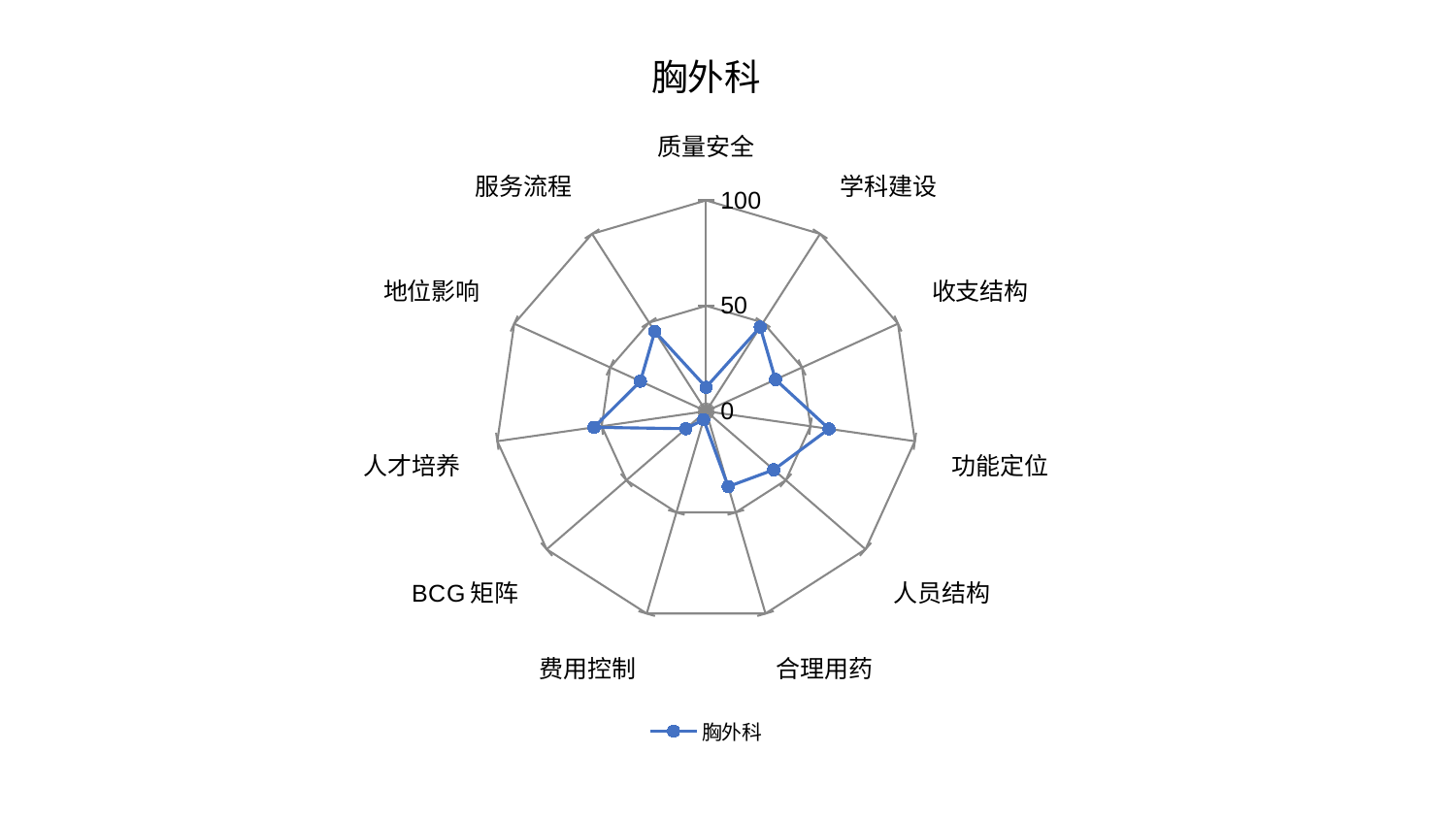

### Chart: 胸外科

| Category | 胸外科 |
|---|---|
| 质量安全 | 11.369520715796906 |
| 学科建设 | 47.46992757917114 |
| 收支结构 | 36.174240835968426 |
| 功能定位 | 58.89072309784093 |
| 人员结构 | 42.42838280980077 |
| 合理用药 | 37.257179844803126 |
| 费用控制 | 4.151430384375864 |
| BCG矩阵 | 12.696768523526673 |
| 人才培养 | 53.69316203323668 |
| 地位影响 | 34.2535510171198 |
| 服务流程 | 44.992855978878836 |
139